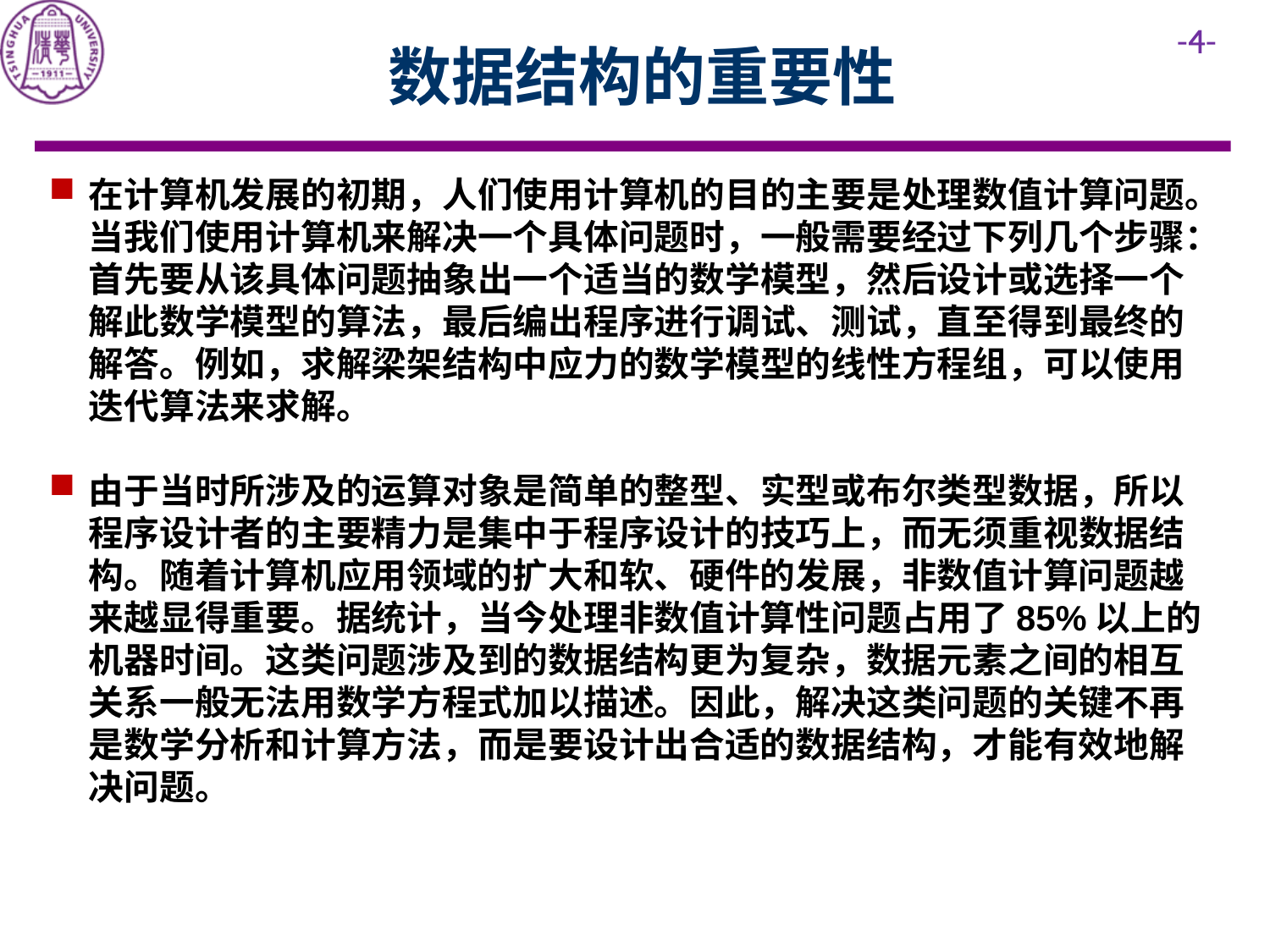

# 数据结构的重要性
在计算机发展的初期，人们使用计算机的目的主要是处理数值计算问题。当我们使用计算机来解决一个具体问题时，一般需要经过下列几个步骤：首先要从该具体问题抽象出一个适当的数学模型，然后设计或选择一个解此数学模型的算法，最后编出程序进行调试、测试，直至得到最终的解答。例如，求解梁架结构中应力的数学模型的线性方程组，可以使用迭代算法来求解。

由于当时所涉及的运算对象是简单的整型、实型或布尔类型数据，所以程序设计者的主要精力是集中于程序设计的技巧上，而无须重视数据结构。随着计算机应用领域的扩大和软、硬件的发展，非数值计算问题越来越显得重要。据统计，当今处理非数值计算性问题占用了85%以上的机器时间。这类问题涉及到的数据结构更为复杂，数据元素之间的相互关系一般无法用数学方程式加以描述。因此，解决这类问题的关键不再是数学分析和计算方法，而是要设计出合适的数据结构，才能有效地解决问题。